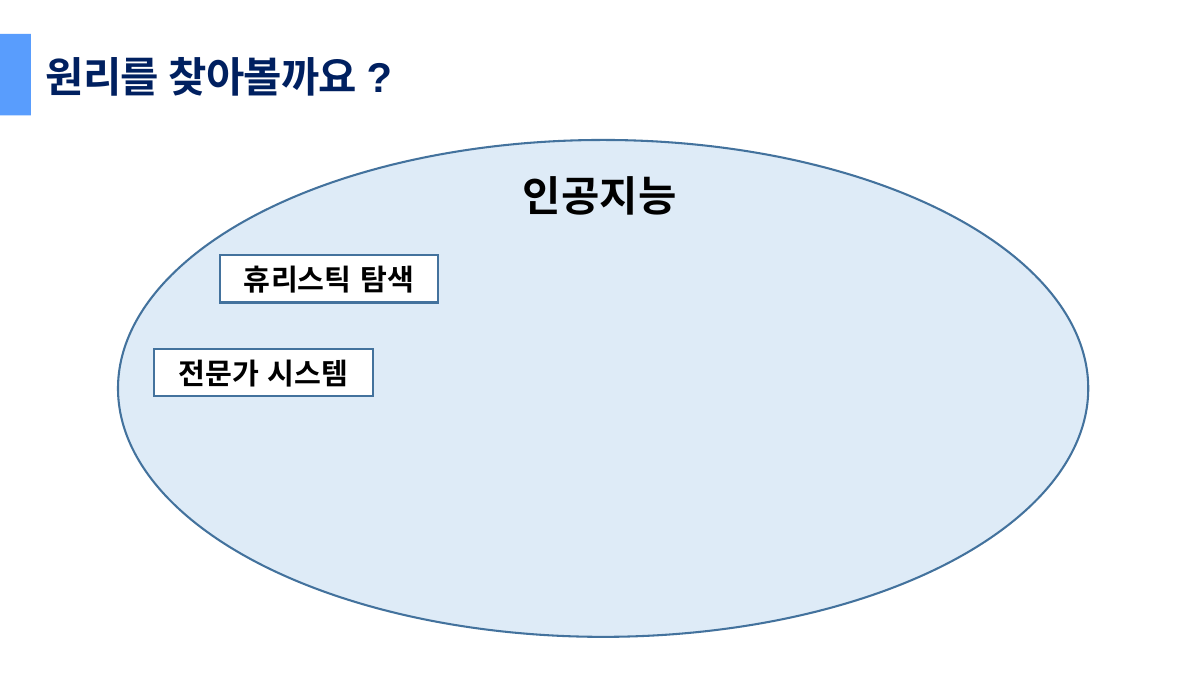

원리를 찾아볼까요?

인공지능
휴리스틱 탐색
전문가 시스템